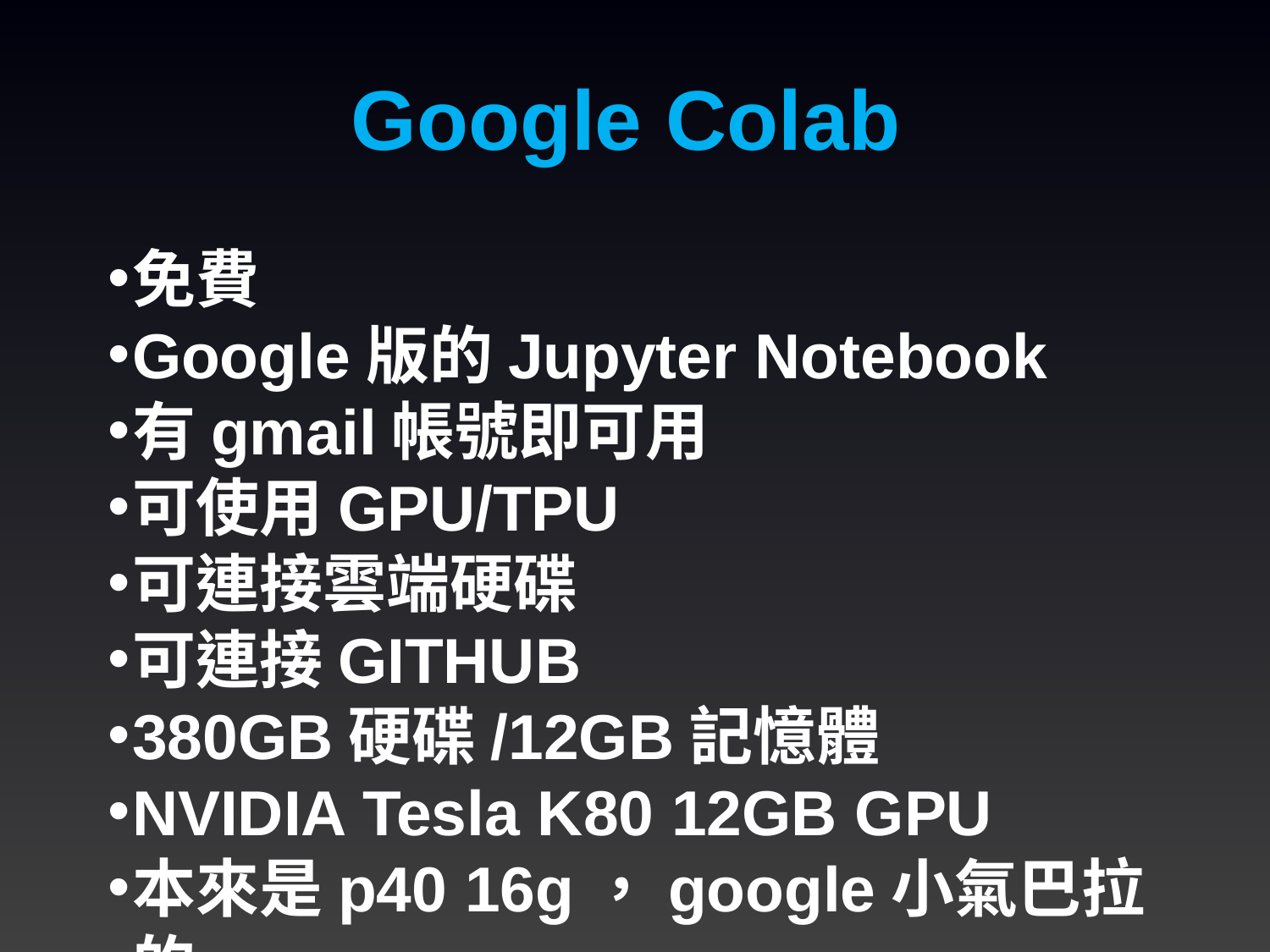

Google Colab
免費
Google版的Jupyter Notebook
有gmail帳號即可用
可使用GPU/TPU
可連接雲端硬碟
可連接GITHUB
380GB硬碟/12GB記憶體
NVIDIA Tesla K80 12GB GPU
本來是p40 16g，google小氣巴拉的